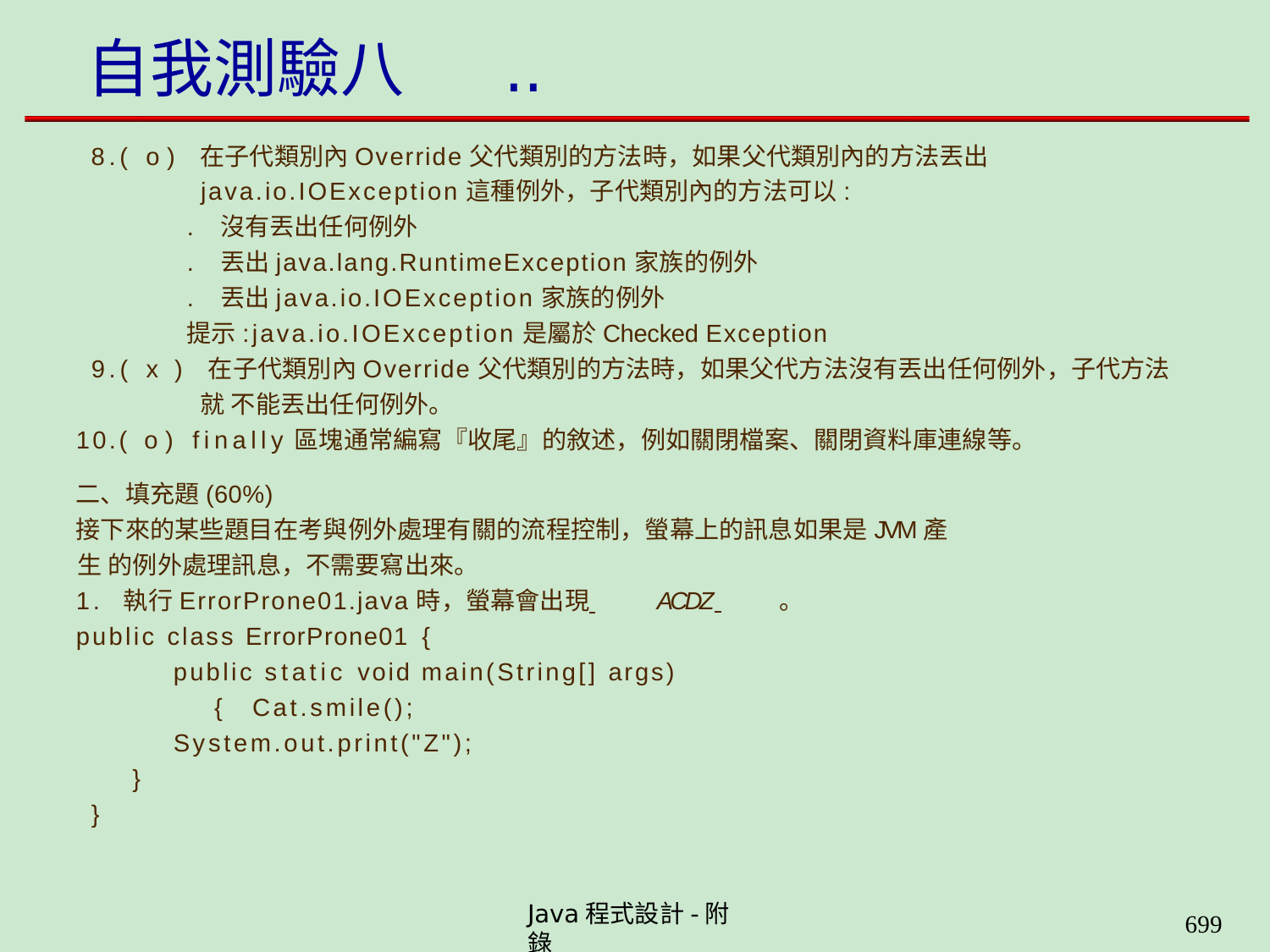

# 自我測驗八	..
8.( o ) 在子代類別內Override父代類別的方法時，如果父代類別內的方法丟出
java.io.IOException這種例外，子代類別內的方法可以:
. 沒有丟出任何例外
. 丟出java.lang.RuntimeException家族的例外
. 丟出java.io.IOException家族的例外
提示:java.io.IOException是屬於Checked Exception
9.( x ) 在子代類別內Override父代類別的方法時，如果父代方法沒有丟出任何例外，子代方法就 不能丟出任何例外。
10.( o ) finally區塊通常編寫『收尾』的敘述，例如關閉檔案、關閉資料庫連線等。

二、填充題(60%)
接下來的某些題目在考與例外處理有關的流程控制，螢幕上的訊息如果是JVM產生 的例外處理訊息，不需要寫出來。
1. 執行ErrorProne01.java時，螢幕會出現 	ACDZ 	。
public class ErrorProne01 {
public static void main(String[] args) {  Cat.smile();
System.out.print("Z");
}
}
Java程式設計-附錄
699